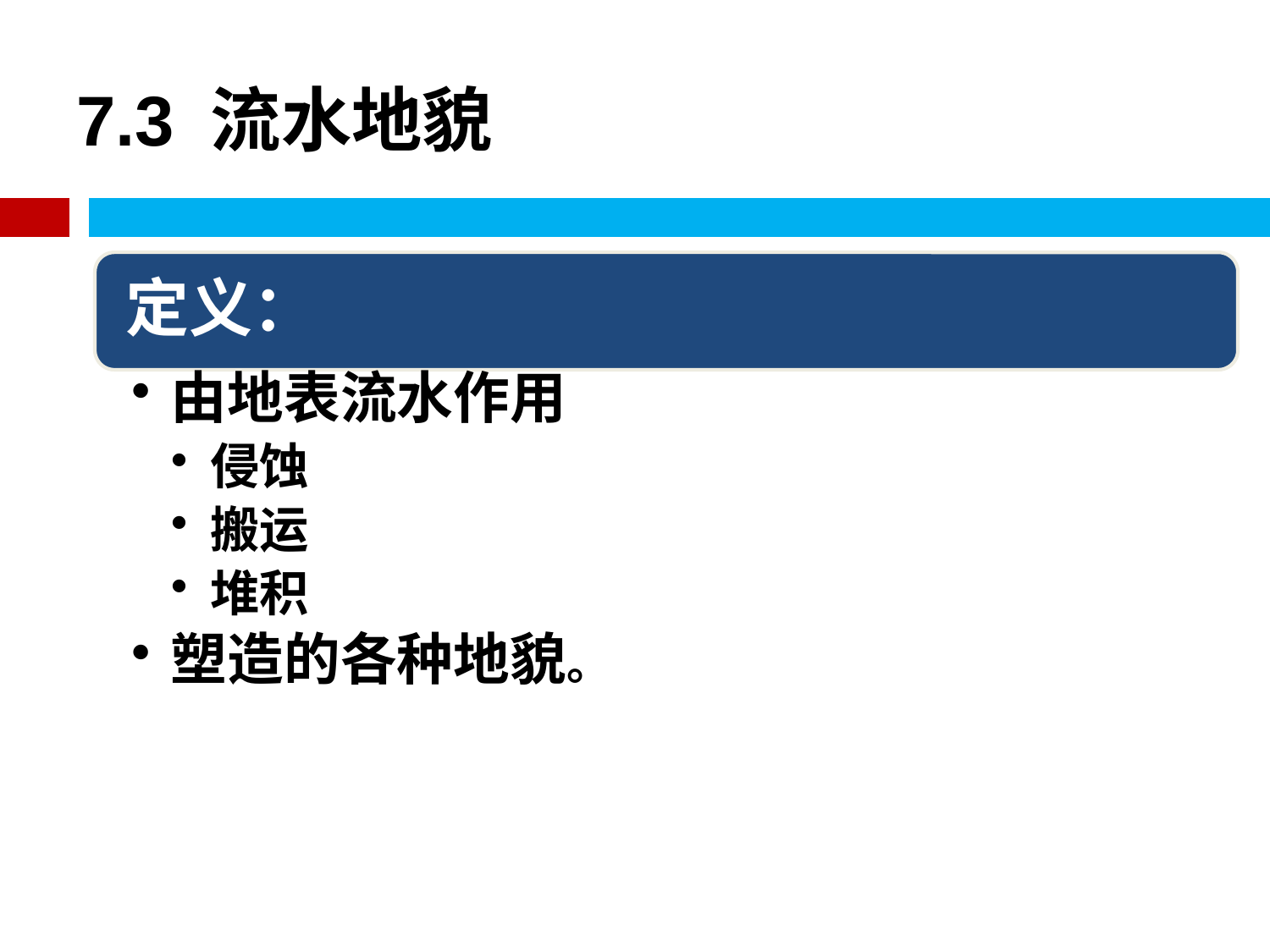

# 7.3 流水地貌
定义：
由地表流水作用
侵蚀
搬运
堆积
塑造的各种地貌。